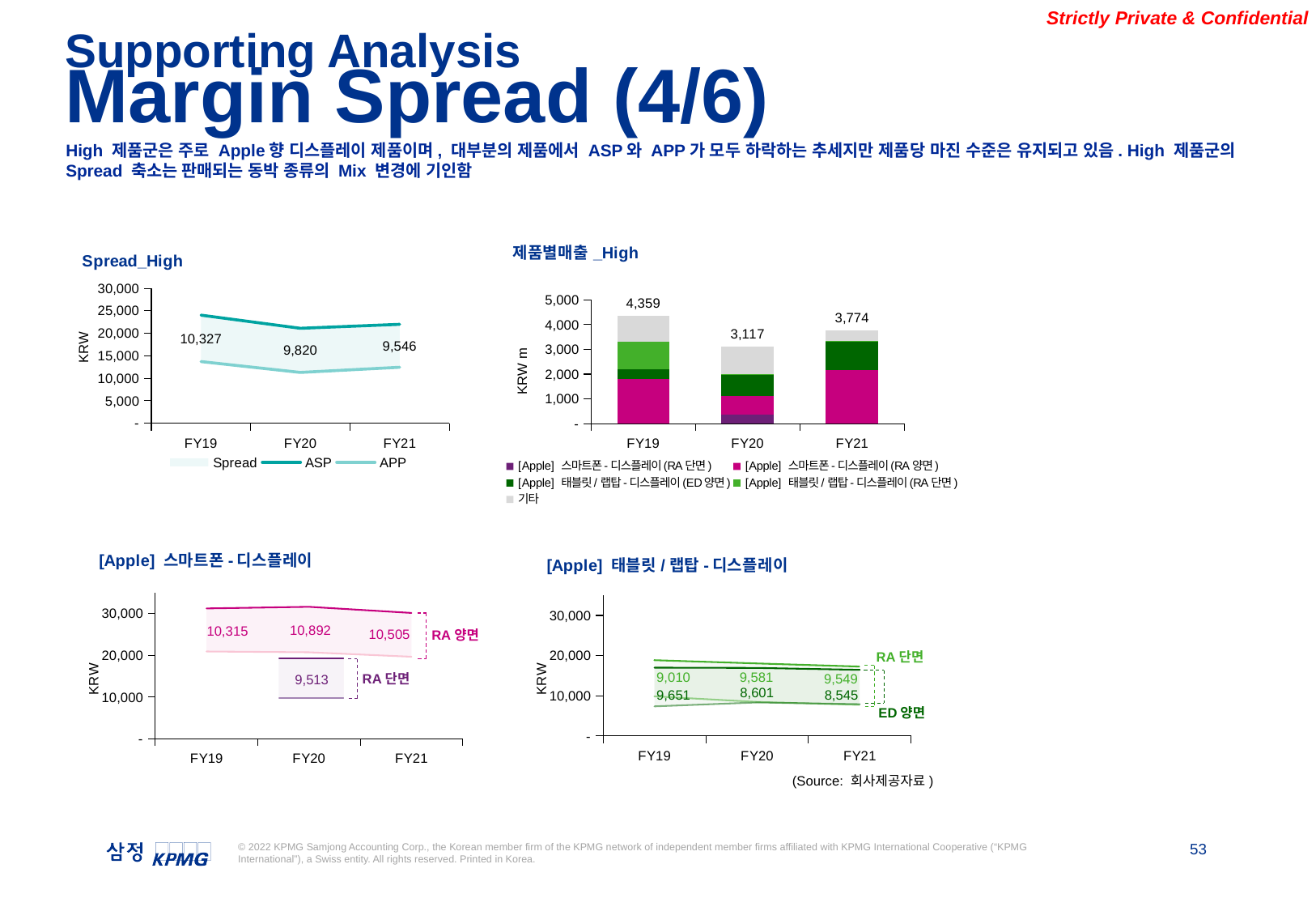

Supporting Analysis
Margin Spread (4/6)
High 제품군은 주로 Apple향 디스플레이 제품이며, 대부분의 제품에서 ASP와 APP가 모두 하락하는 추세지만 제품당 마진 수준은 유지되고 있음. High 제품군의 Spread 축소는 판매되는 동박 종류의 Mix 변경에 기인함

### Chart: 제품별매출_High

| Category | [Apple] 스마트폰-디스플레이(RA단면) | [Apple] 스마트폰-디스플레이(RA양면) | [Apple] 태블릿/랩탑-디스플레이(ED양면) | [Apple] 태블릿/랩탑-디스플레이(RA단면) | 기타 | Total High |
|---|---|---|---|---|---|---|
| FY19 | 0.0 | 1800102509.0 | 393848020.0 | 1123169842.0 | 1042020739.0 | 4359141110.0 |
| FY20 | 350750490.0 | 762410474.0 | 882468195.0 | 6319224.0 | 1115355691.0 | 3117304074.0 |
| FY21 | 0.0 | 2175498372.0 | 1176070424.0 | 1728240.0 | 420775292.0 | 3774072328.0 |

### Chart: Spread_High

| Category | Hidden | Spread | ASP | APP |
|---|---|---|---|---|
| FY19 | 13701.22412202117 | 10326.673077846537 | 24027.897199867708 | 13701.22412202117 |
| FY20 | 11292.564438446336 | 9820.229831787326 | 21112.794270233662 | 11292.564438446336 |
| FY21 | 12443.476726953233 | 9546.246053912868 | 21989.7227808661 | 12443.476726953233 |

### Chart: [Apple] 스마트폰-디스플레이

| Category | Spread | Hidden | ASP | APP |
|---|---|---|---|---|
| FY19 | 9512.542494580211 | 9704.556453480276 | 19217.098948060488 | 9704.556453480276 |
| FY20 | 9512.542494580211 | 9704.556453480276 | 19217.098948060488 | 9704.556453480276 |
| FY21 | 9512.542494580211 | 9704.556453480276 | 19217.098948060488 | 9704.556453480276 |

### Chart

| Category | Hidden | Spread | ASP | APP |
|---|---|---|---|---|
| FY19 | 20936.376725118425 | 10315.402945020465 | 31251.77967013889 | 20936.376725118425 |
| FY20 | 20742.837926648266 | 10892.451450945096 | 31635.289377593363 | 20742.837926648266 |
| FY21 | 19668.298782750193 | 10505.048956500847 | 30173.34773925104 | 19668.298782750193 |

### Chart: [Apple] 태블릿/랩탑-디스플레이

| Category | Hidden | Spread | ASP | APP |
|---|---|---|---|---|
| FY19 | 7362.134662929592 | 9650.73877119568 | 17012.87343412527 | 7362.134662929592 |
| FY20 | 8337.124407157742 | 8600.844786700225 | 16937.969193857967 | 8337.124407157742 |
| FY21 | 7915.142484492106 | 8544.905437131409 | 16460.047921623514 | 7915.142484492106 |

### Chart

| Category | Hidden | Spread | ASP | APP |
|---|---|---|---|---|
| FY19 | 9853.268704234142 | 9009.586360927755 | 18862.855065161897 | 9853.268704234142 |
| FY20 | 8474.02713990848 | 9580.898574377234 | 18054.925714285713 | 8474.02713990848 |
| FY21 | 7732.926064863694 | 9549.473935136308 | 17282.4 | 7732.926064863694 |
10,892
10,315
10,505
RA양면
RA단면

9,010
9,581
RA단면
9,549
9,513
8,601
8,545
9,651
ED양면
(Source: 회사제공자료)